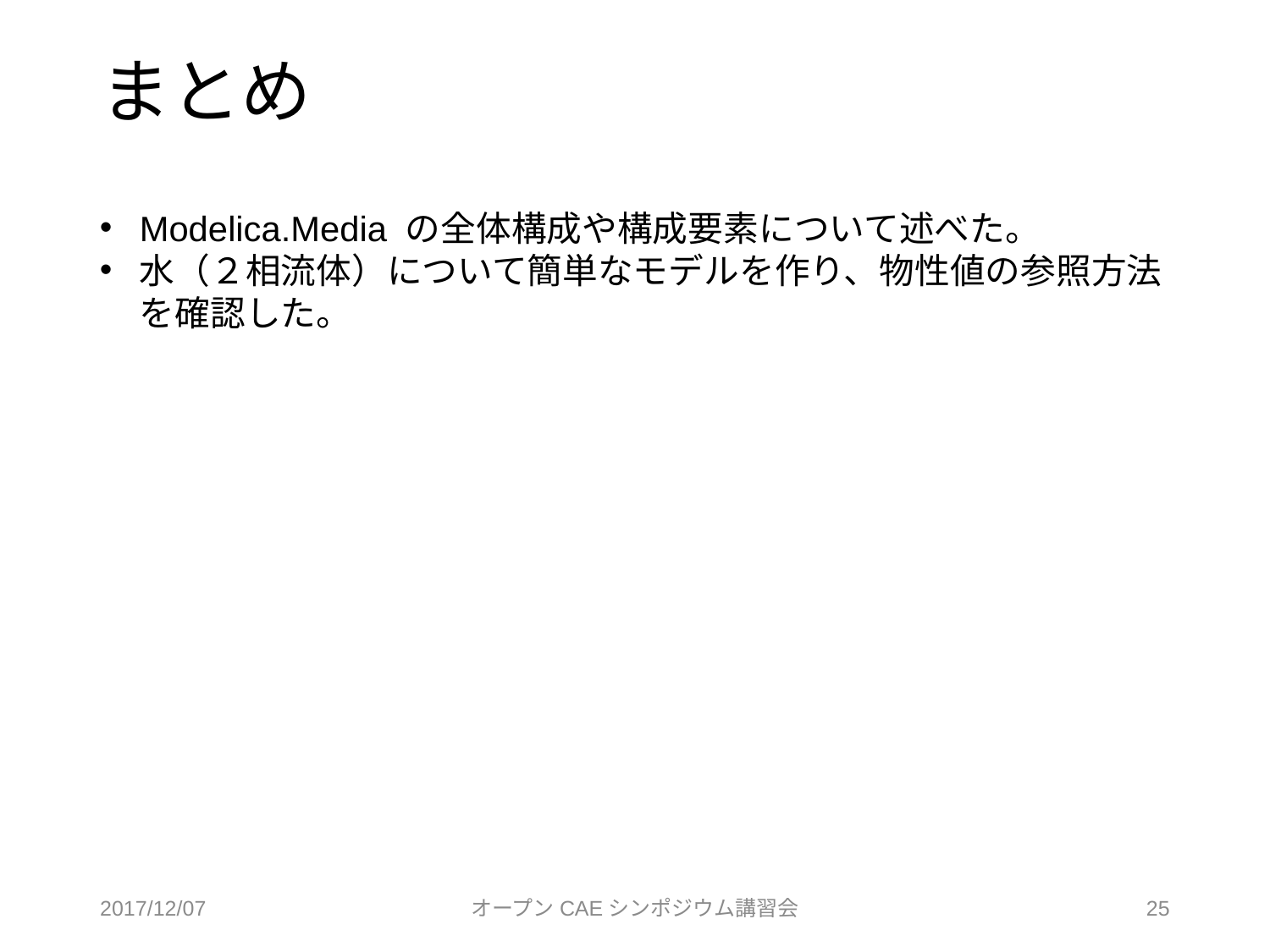

# まとめ
Modelica.Media の全体構成や構成要素について述べた。
水（２相流体）について簡単なモデルを作り、物性値の参照方法を確認した。
2017/12/07
オープンCAEシンポジウム講習会
25